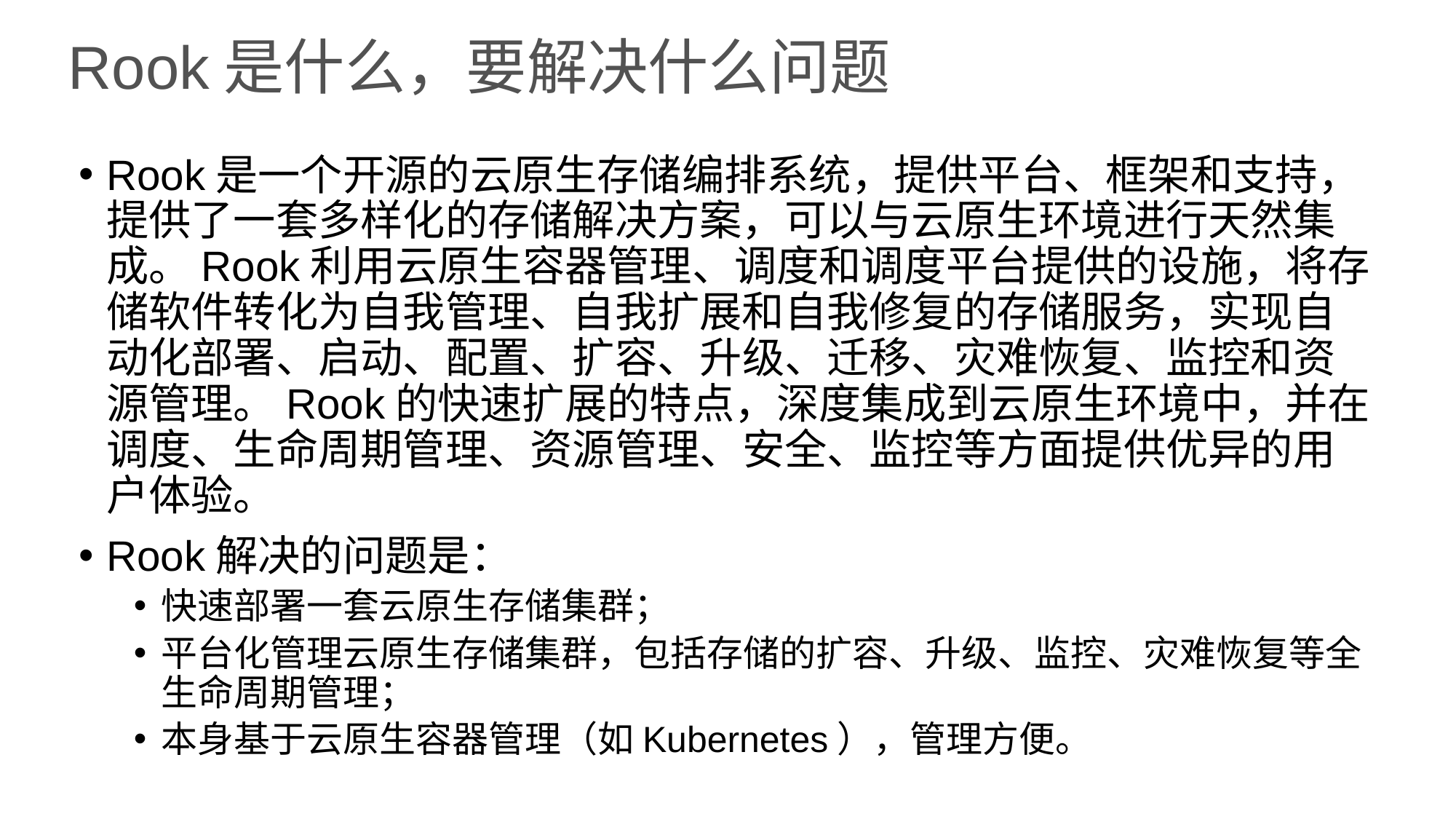

# Rook是什么，要解决什么问题
Rook是一个开源的云原生存储编排系统，提供平台、框架和支持，提供了一套多样化的存储解决方案，可以与云原生环境进行天然集成。Rook利用云原生容器管理、调度和调度平台提供的设施，将存储软件转化为自我管理、自我扩展和自我修复的存储服务，实现自动化部署、启动、配置、扩容、升级、迁移、灾难恢复、监控和资源管理。Rook的快速扩展的特点，深度集成到云原生环境中，并在调度、生命周期管理、资源管理、安全、监控等方面提供优异的用户体验。
Rook解决的问题是：
快速部署一套云原生存储集群；
平台化管理云原生存储集群，包括存储的扩容、升级、监控、灾难恢复等全生命周期管理；
本身基于云原生容器管理（如Kubernetes），管理方便。